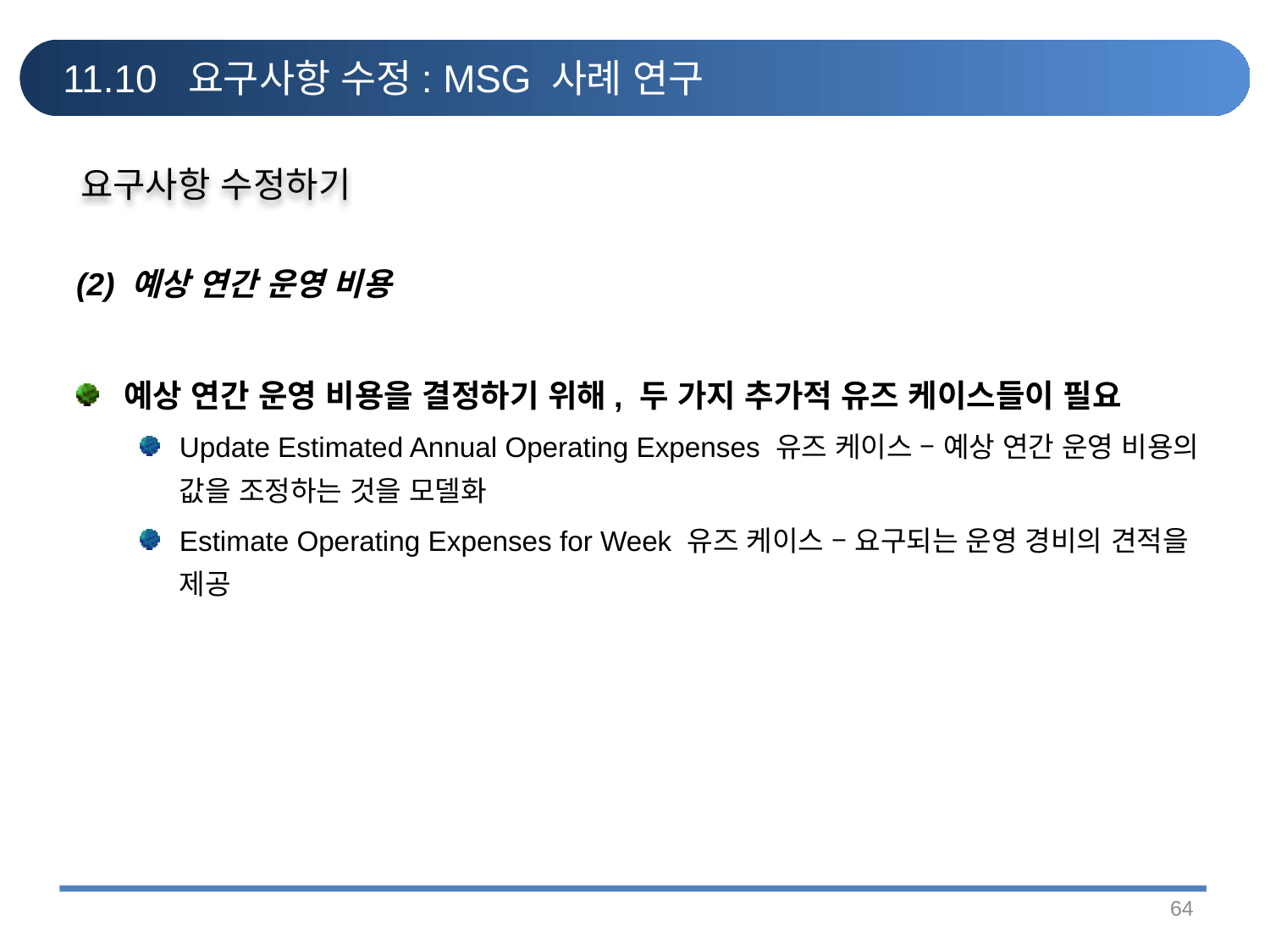

# 11.10  요구사항 수정: MSG 사례 연구
요구사항 수정하기
(2) 예상 연간 운영 비용

예상 연간 운영 비용을 결정하기 위해, 두 가지 추가적 유즈 케이스들이 필요
Update Estimated Annual Operating Expenses 유즈 케이스 – 예상 연간 운영 비용의 값을 조정하는 것을 모델화
Estimate Operating Expenses for Week 유즈 케이스 – 요구되는 운영 경비의 견적을 제공
64